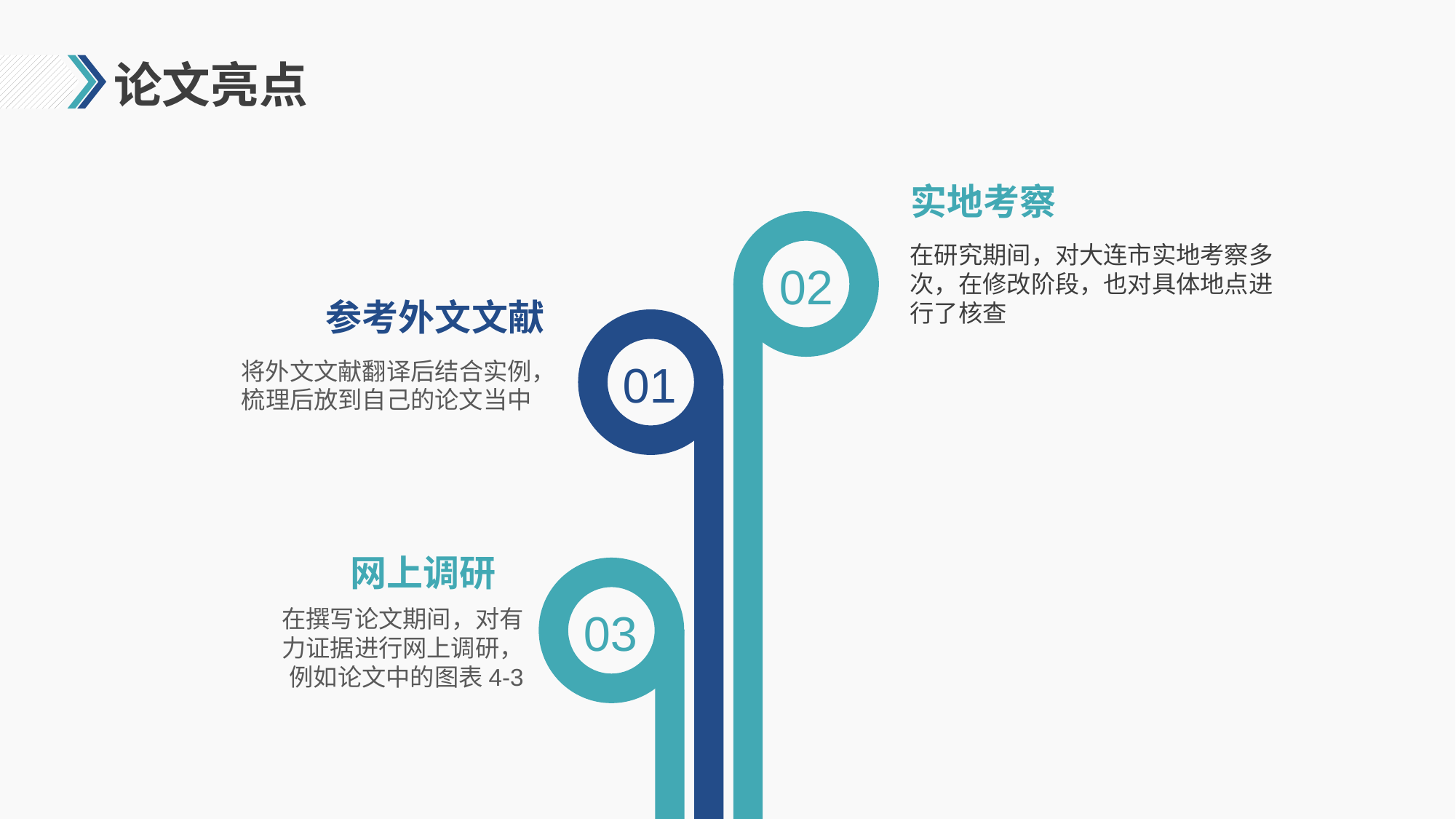

# 论文亮点
实地考察

在研究期间，对大连市实地考察多次，在修改阶段，也对具体地点进行了核查
02
参考外文文献

01
将外文文献翻译后结合实例，梳理后放到自己的论文当中
网上调研

03
在撰写论文期间，对有力证据进行网上调研，例如论文中的图表4-3